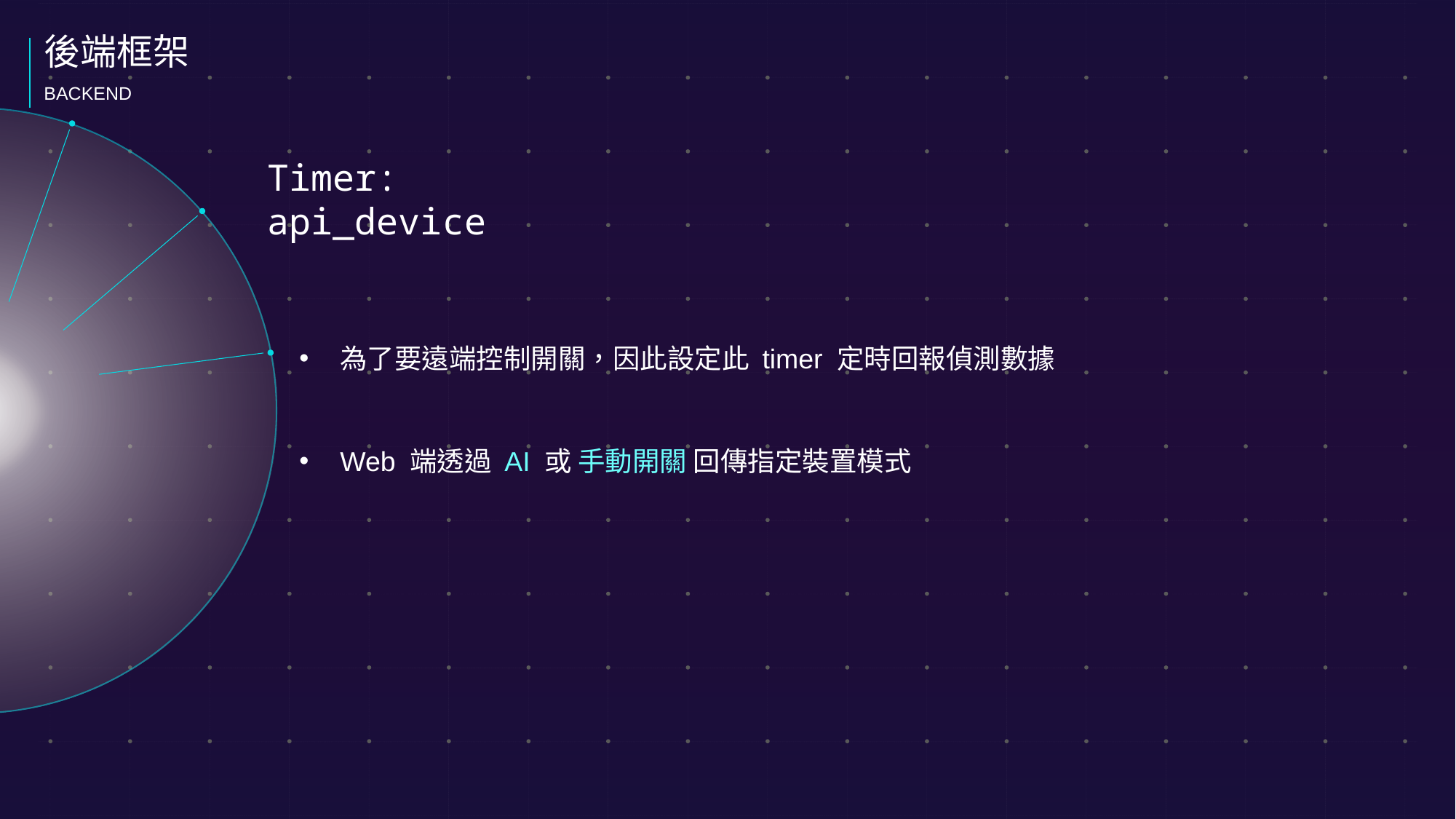

後端框架
BACKEND

Timer: api_device
為了要遠端控制開關，因此設定此 timer 定時回報偵測數據
Web 端透過 AI 或 手動開關 回傳指定裝置模式